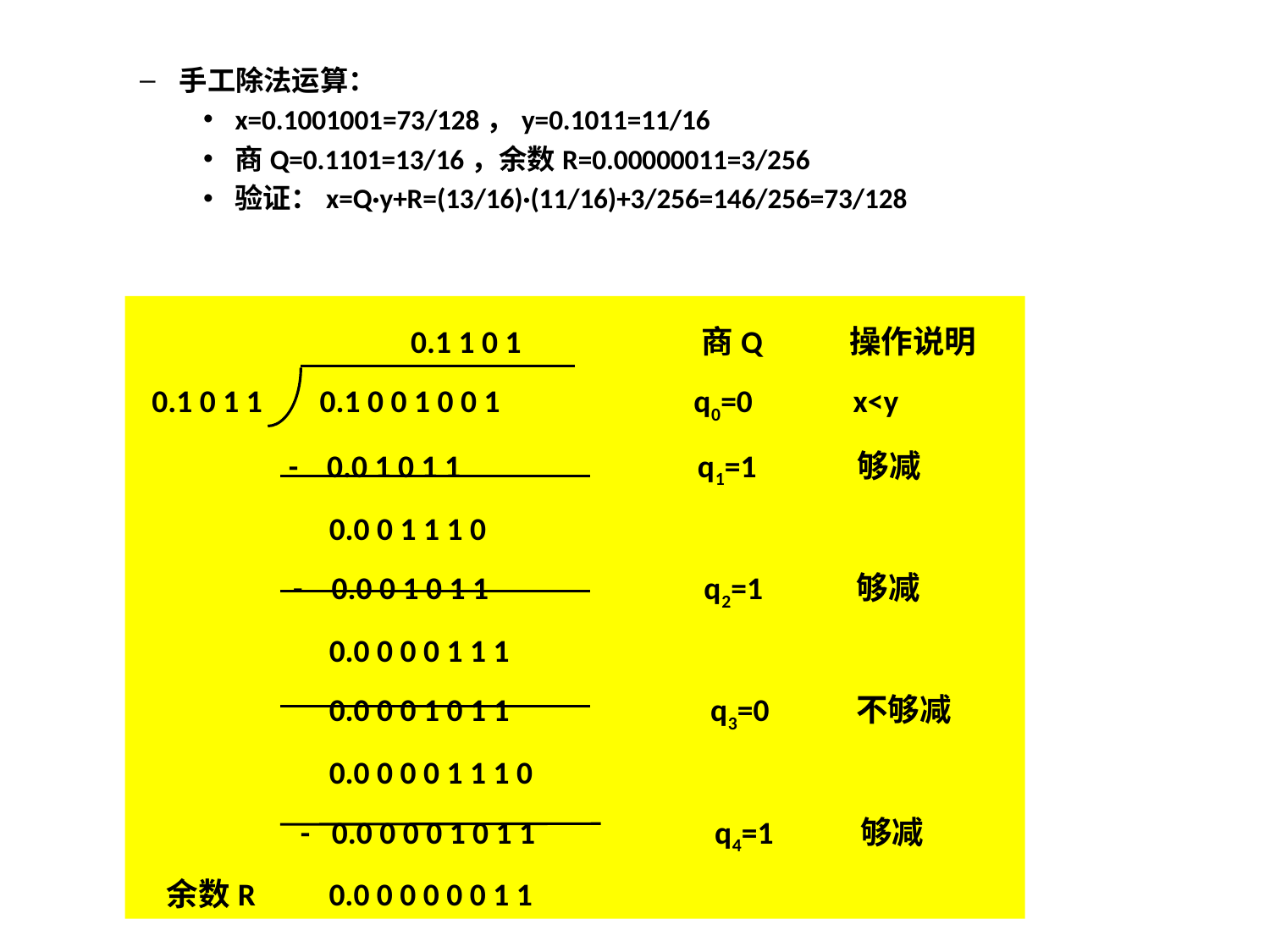

手工除法运算：
x=0.1001001=73/128，y=0.1011=11/16
商Q=0.1101=13/16，余数R=0.00000011=3/256
验证：x=Q·y+R=(13/16)·(11/16)+3/256=146/256=73/128
                                      0.1 1 0 1                        商Q           操作说明
  0.1 0 1 1        0.1 0 0 1 0 0 1                           q0=0              x<y
                     -    0.0 1 0 1 1                                 q1=1             够减
 	         0.0 0 1 1 1 0
 	    -    0.0 0 1 0 1 1                              q2=1            够减
   	         0.0 0 0 0 1 1 1
	         0.0 0 0 1 0 1 1                            q3=0           不够减
	         0.0 0 0 0 1 1 1 0
    	     -   0.0 0 0 0 1 0 1 1                         q4=1           够减
   余数R	         0.0 0 0 0 0 0 1 1